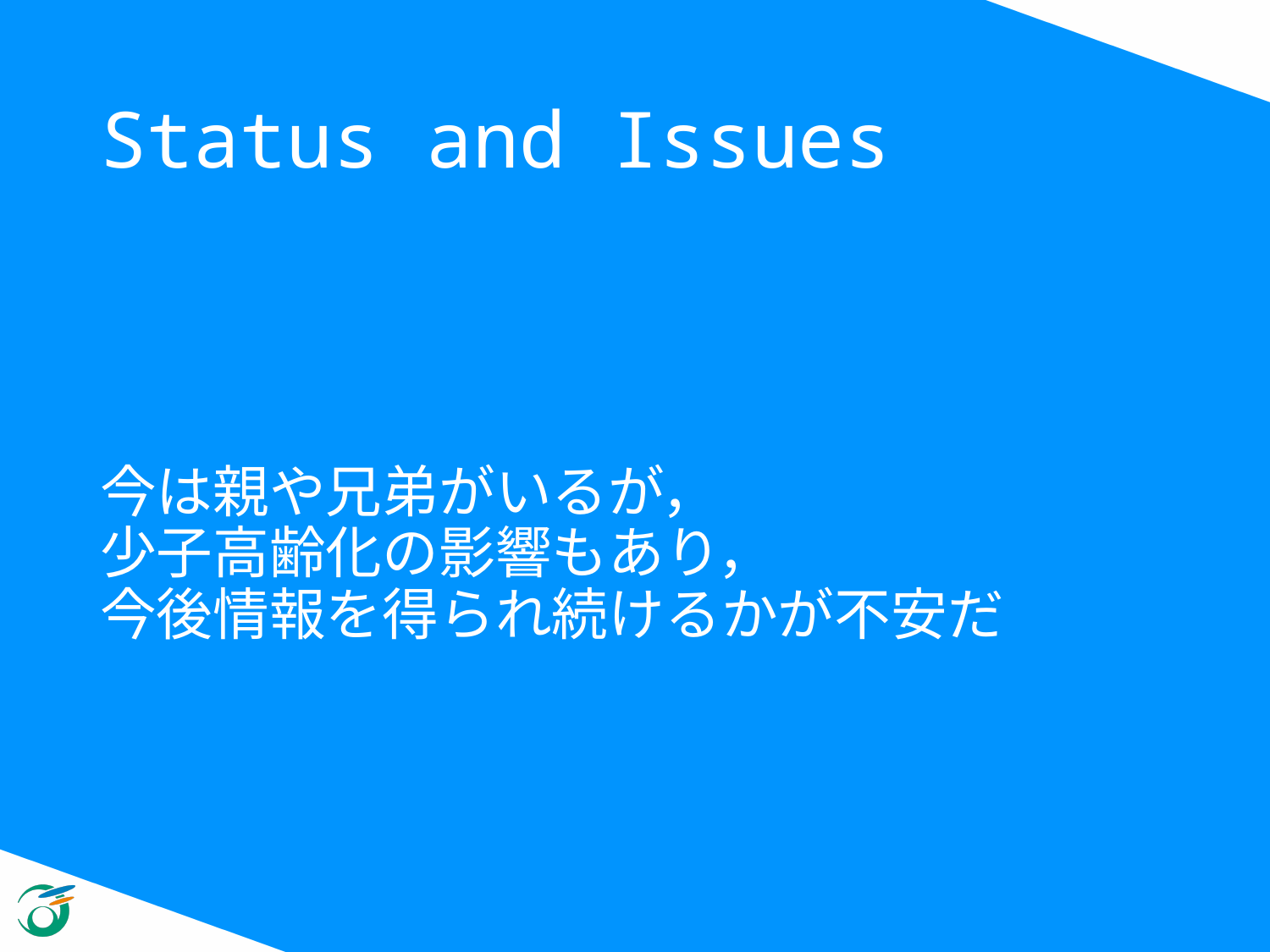

# Status and Issues
今は親や兄弟がいるが，
少子高齢化の影響もあり，
今後情報を得られ続けるかが不安だ